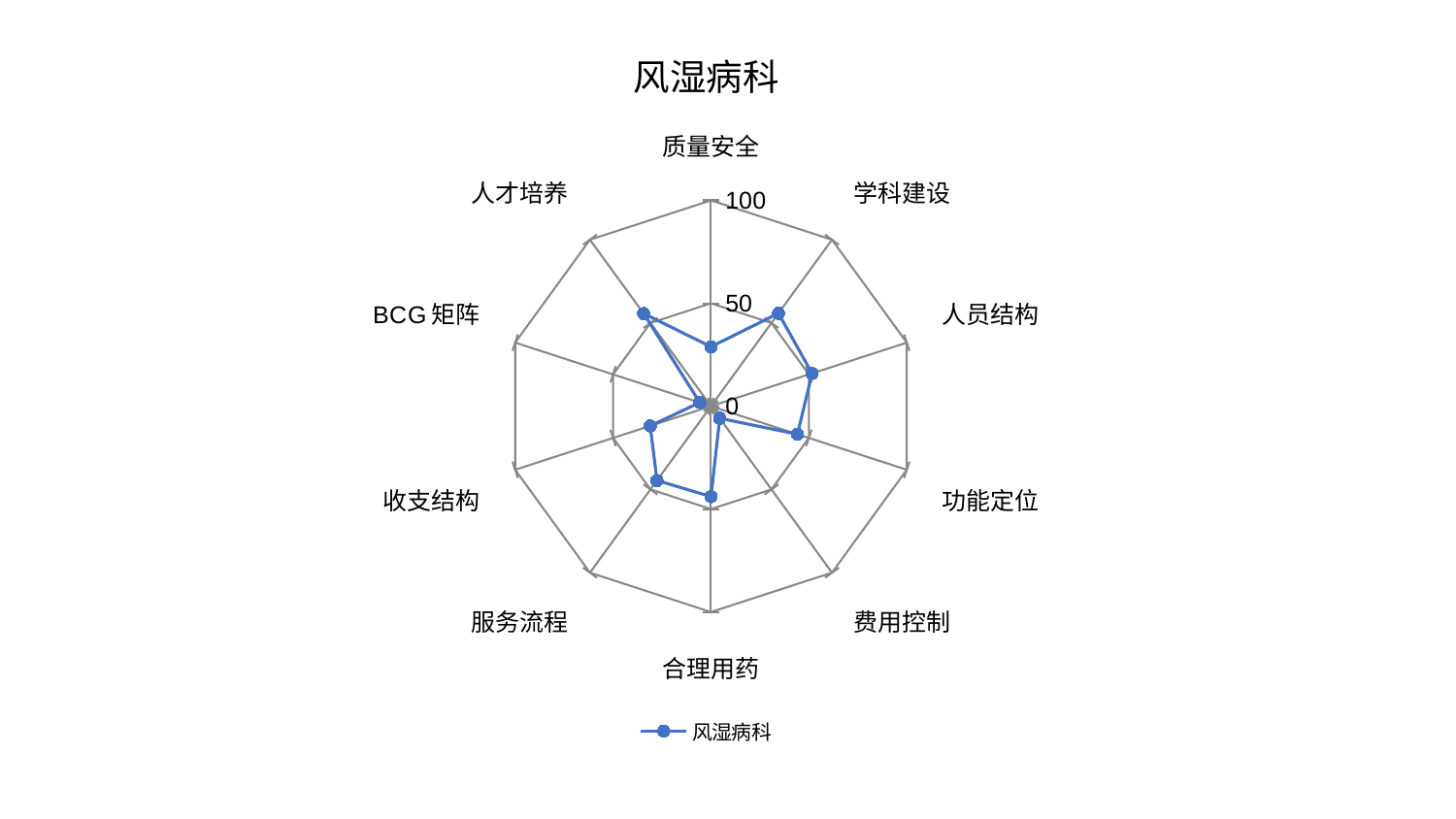

### Chart: 风湿病科

| Category | 风湿病科 |
|---|---|
| 质量安全 | 28.894512315128388 |
| 学科建设 | 55.81133038824216 |
| 人员结构 | 51.60881035392464 |
| 功能定位 | 44.189195464535416 |
| 费用控制 | 7.262723113139858 |
| 合理用药 | 43.944372637973856 |
| 服务流程 | 44.6305661573776 |
| 收支结构 | 31.056531097464724 |
| BCG矩阵 | 5.724135051840391 |
| 人才培养 | 55.65117330361246 |
131